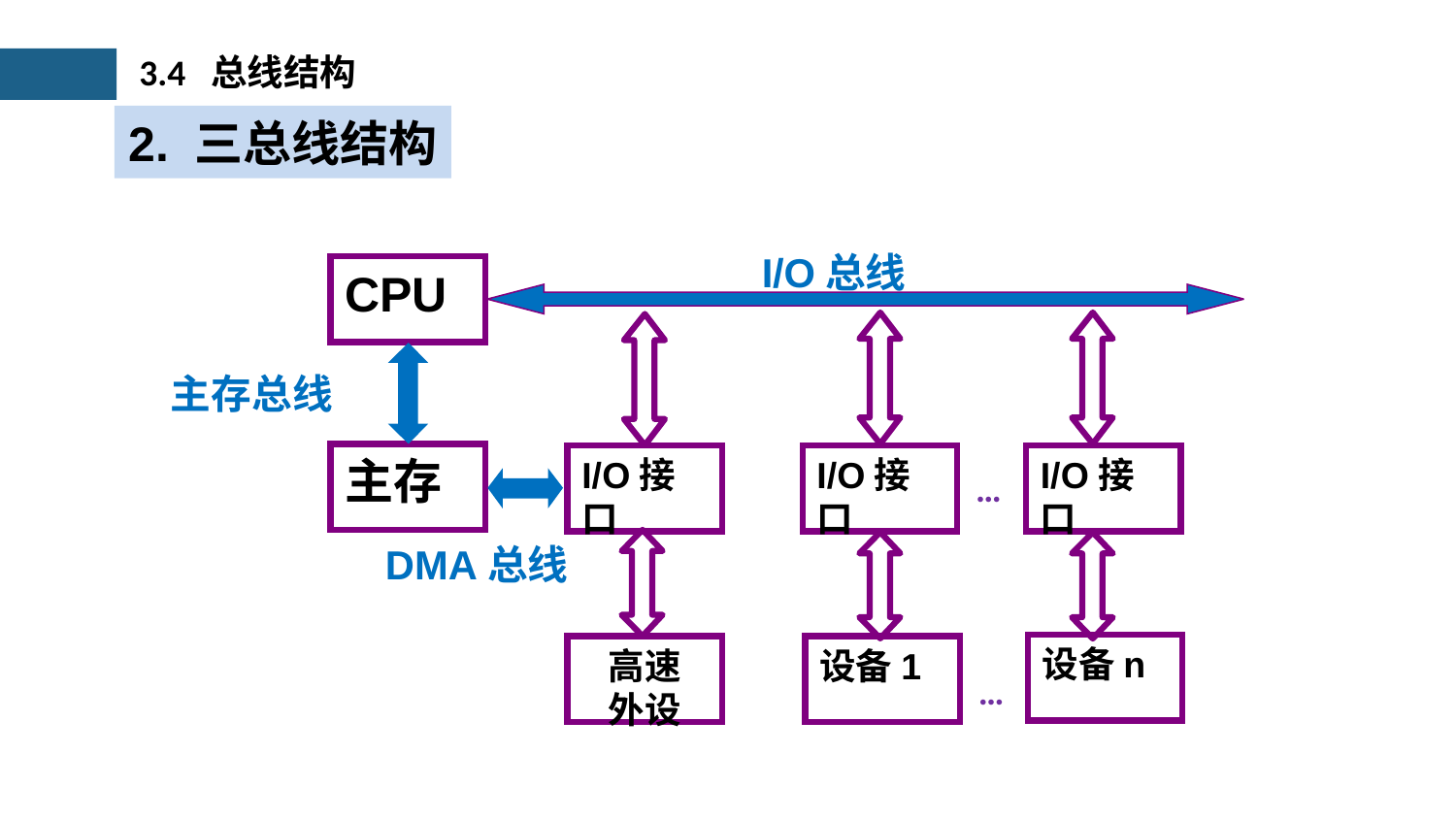

3.4  总线结构
2. 三总线结构
I/O总线

CPU

主存总线
主存
I/O接口
I/O接口
I/O接口
…

DMA总线

设备n
高速
外设
设备1
…